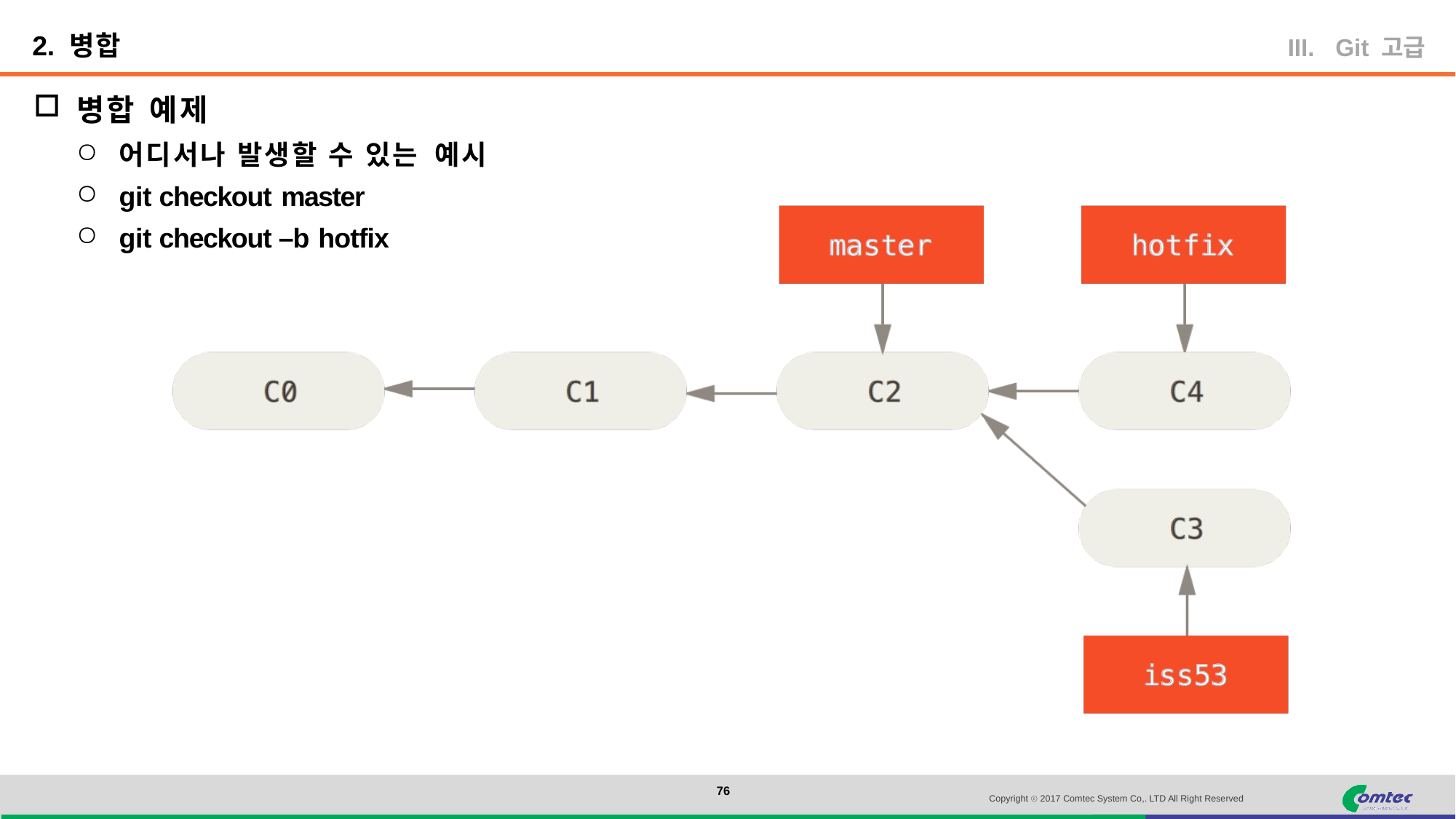

2. 병합
Git 고급
병합 예제
어디서나 발생할 수 있는 예시
git checkout master
git checkout –b hotfix